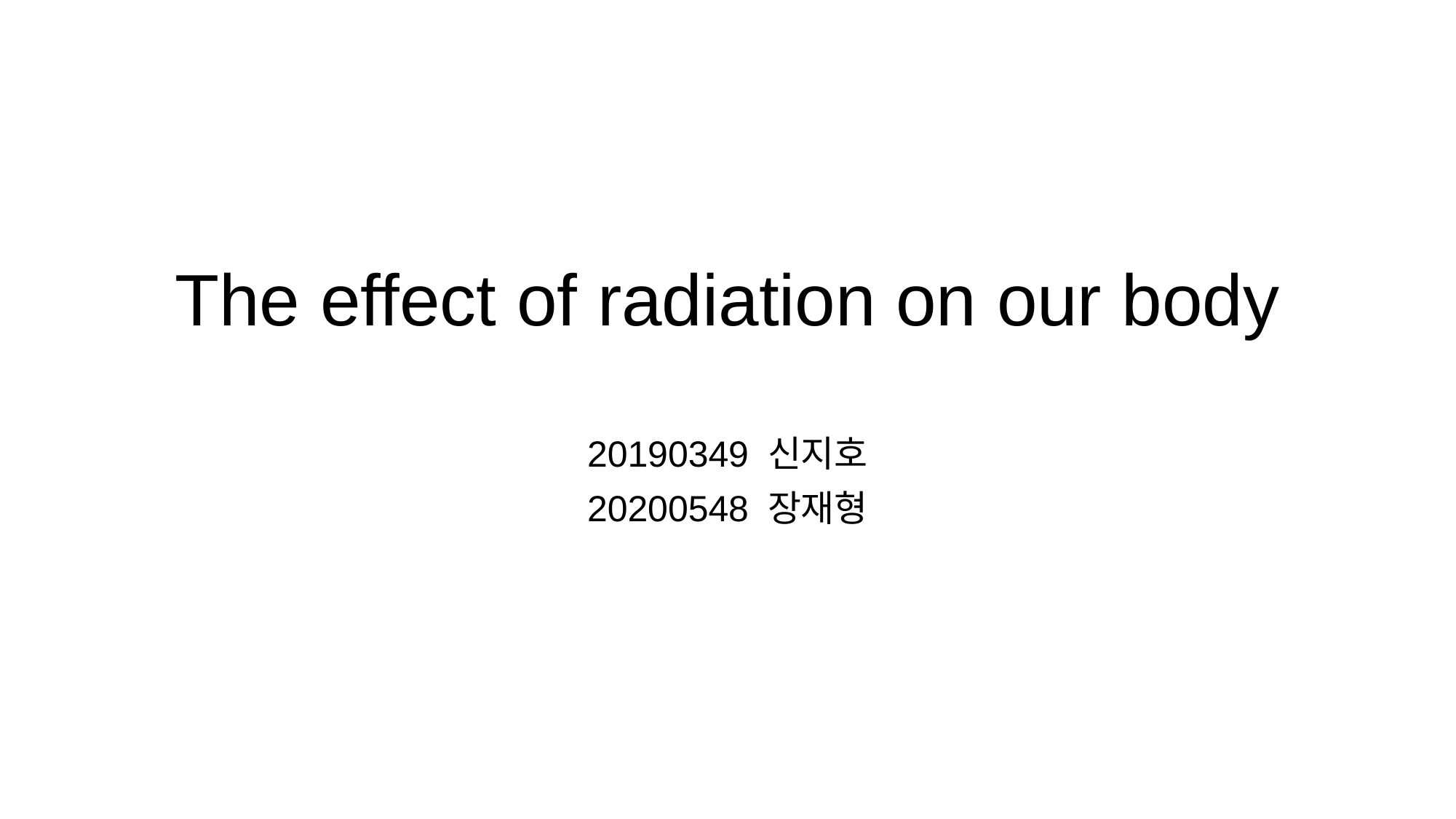

# The effect of radiation on our body
20190349 신지호
20200548 장재형